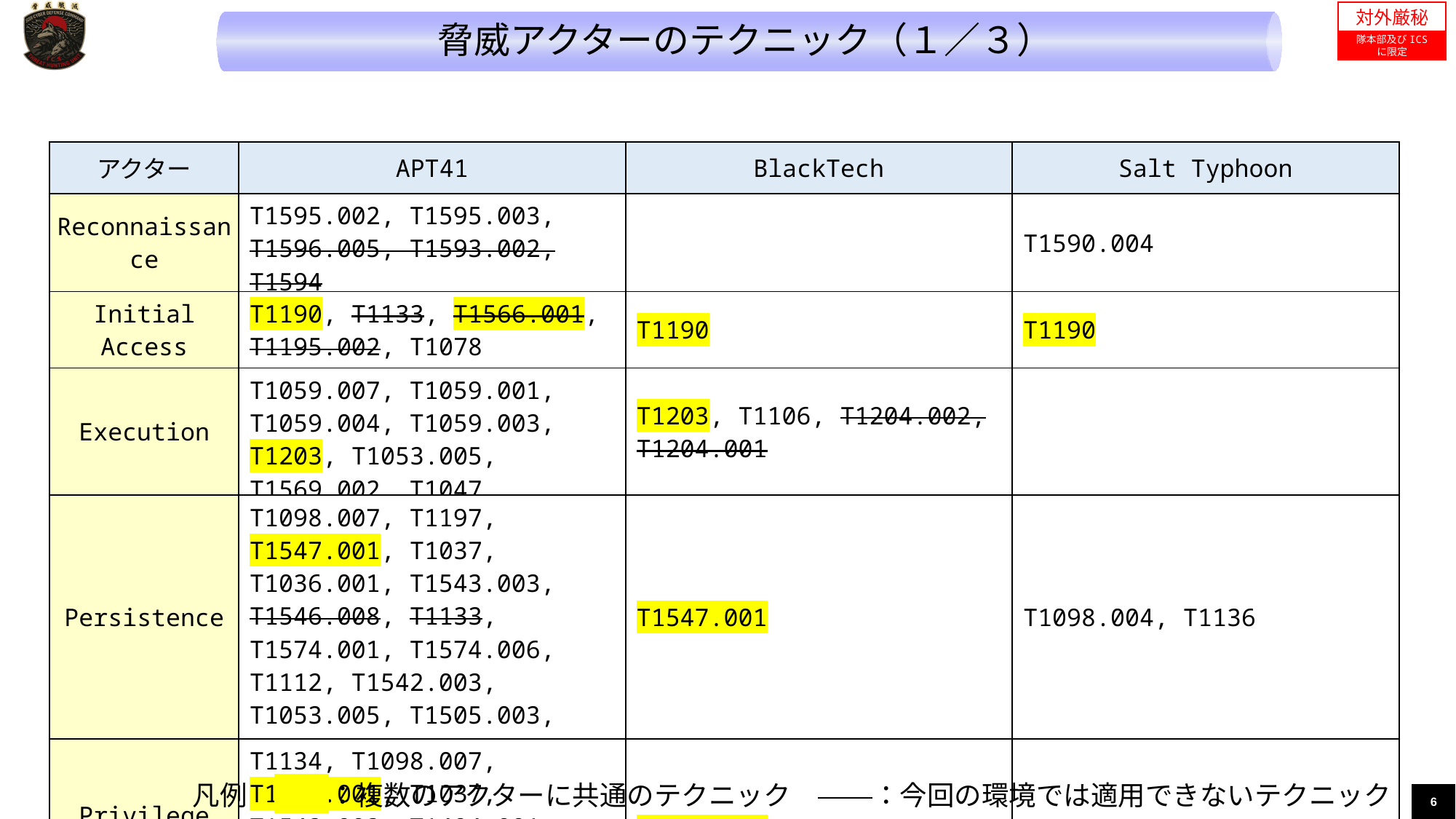

対外厳秘
隊本部及びICS
に限定
脅威アクターのテクニック（１／３）
| アクター | APT41 | BlackTech | Salt Typhoon |
| --- | --- | --- | --- |
| Reconnaissance | T1595.002, T1595.003, T1596.005, T1593.002, T1594 |  | T1590.004 |
| Initial Access | T1190, T1133, T1566.001, T1195.002, T1078 | T1190 | T1190 |
| Execution | T1059.007, T1059.001, T1059.004, T1059.003, T1203, T1053.005, T1569.002, T1047 | T1203, T1106, T1204.002, T1204.001 |  |
| Persistence | T1098.007, T1197, T1547.001, T1037, T1036.001, T1543.003, T1546.008, T1133, T1574.001, T1574.006, T1112, T1542.003, T1053.005, T1505.003, T1078 | T1547.001 | T1098.004, T1136 |
| Privilege Escalation | T1134, T1098.007, T1547.001, T1037, T1543.003, T1484.001, T1546.008, T1574, T1574.001, T1574.006, T1055, T1053.005, T1078 | T1547.001 | T1098.004 |
凡例　　　：複数のアクターに共通のテクニック　　　：今回の環境では適用できないテクニック